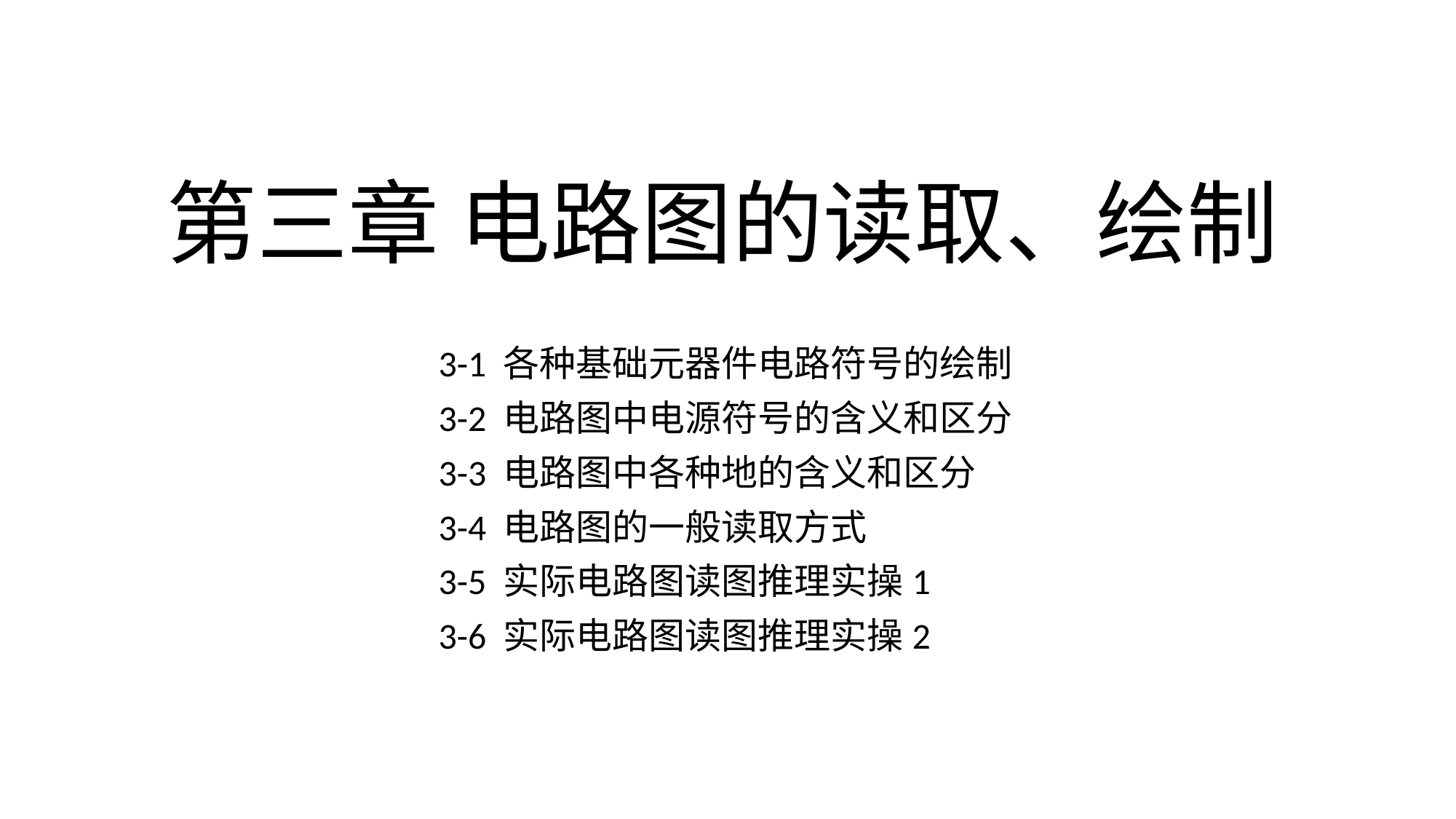

# 第三章 电路图的读取、绘制
3-1 各种基础元器件电路符号的绘制
3-2 电路图中电源符号的含义和区分
3-3 电路图中各种地的含义和区分
3-4 电路图的一般读取方式
3-5 实际电路图读图推理实操1
3-6 实际电路图读图推理实操2